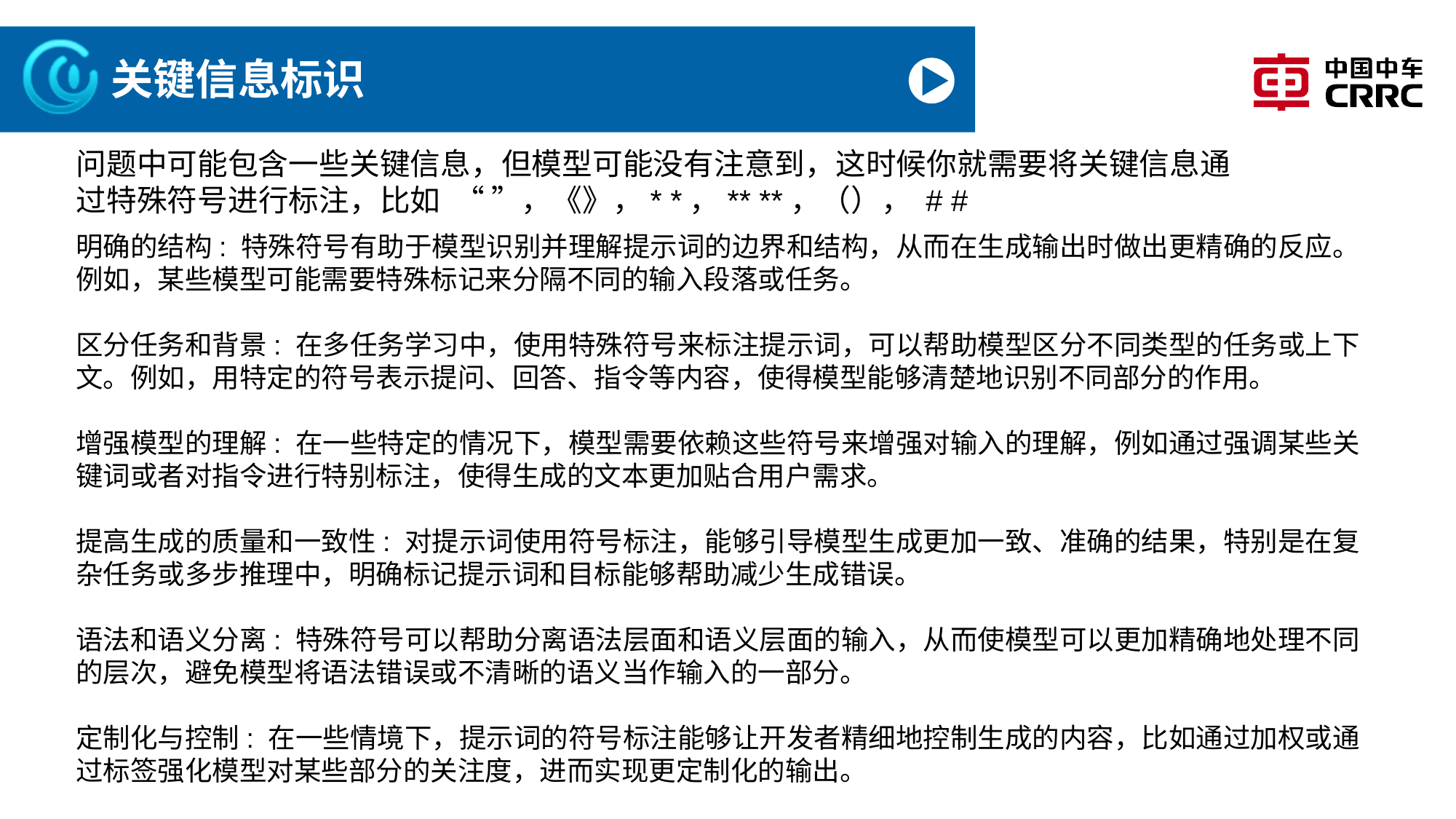

# 关键信息标识
问题中可能包含一些关键信息，但模型可能没有注意到，这时候你就需要将关键信息通过特殊符号进行标注，比如  “ ”，《》，* *，** **，（）， # #
明确的结构: 特殊符号有助于模型识别并理解提示词的边界和结构，从而在生成输出时做出更精确的反应。例如，某些模型可能需要特殊标记来分隔不同的输入段落或任务。

区分任务和背景: 在多任务学习中，使用特殊符号来标注提示词，可以帮助模型区分不同类型的任务或上下文。例如，用特定的符号表示提问、回答、指令等内容，使得模型能够清楚地识别不同部分的作用。

增强模型的理解: 在一些特定的情况下，模型需要依赖这些符号来增强对输入的理解，例如通过强调某些关键词或者对指令进行特别标注，使得生成的文本更加贴合用户需求。

提高生成的质量和一致性: 对提示词使用符号标注，能够引导模型生成更加一致、准确的结果，特别是在复杂任务或多步推理中，明确标记提示词和目标能够帮助减少生成错误。

语法和语义分离: 特殊符号可以帮助分离语法层面和语义层面的输入，从而使模型可以更加精确地处理不同的层次，避免模型将语法错误或不清晰的语义当作输入的一部分。

定制化与控制: 在一些情境下，提示词的符号标注能够让开发者精细地控制生成的内容，比如通过加权或通过标签强化模型对某些部分的关注度，进而实现更定制化的输出。
62